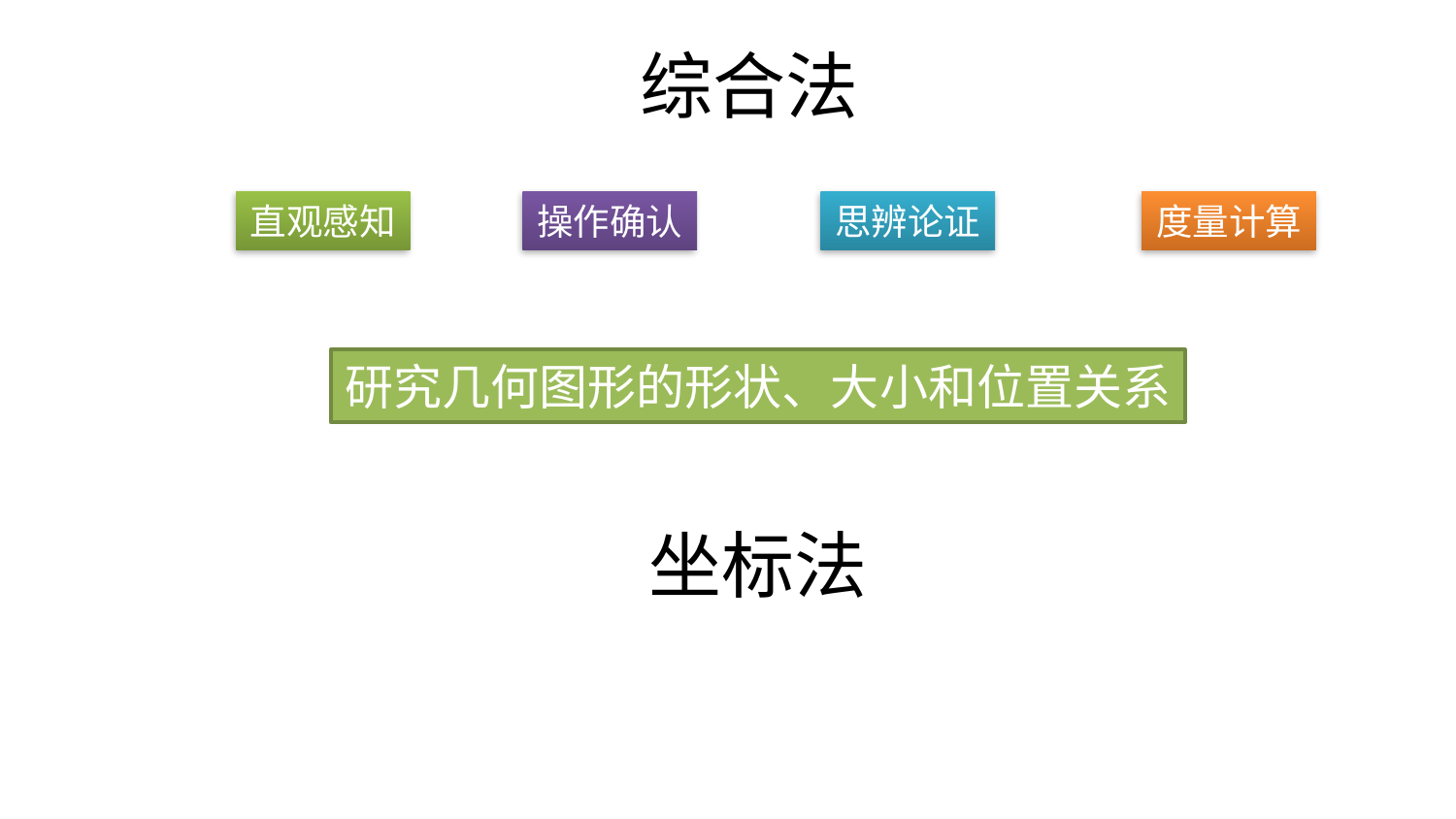

综合法
直观感知
操作确认
思辨论证
度量计算
研究几何图形的形状、大小和位置关系
坐标法